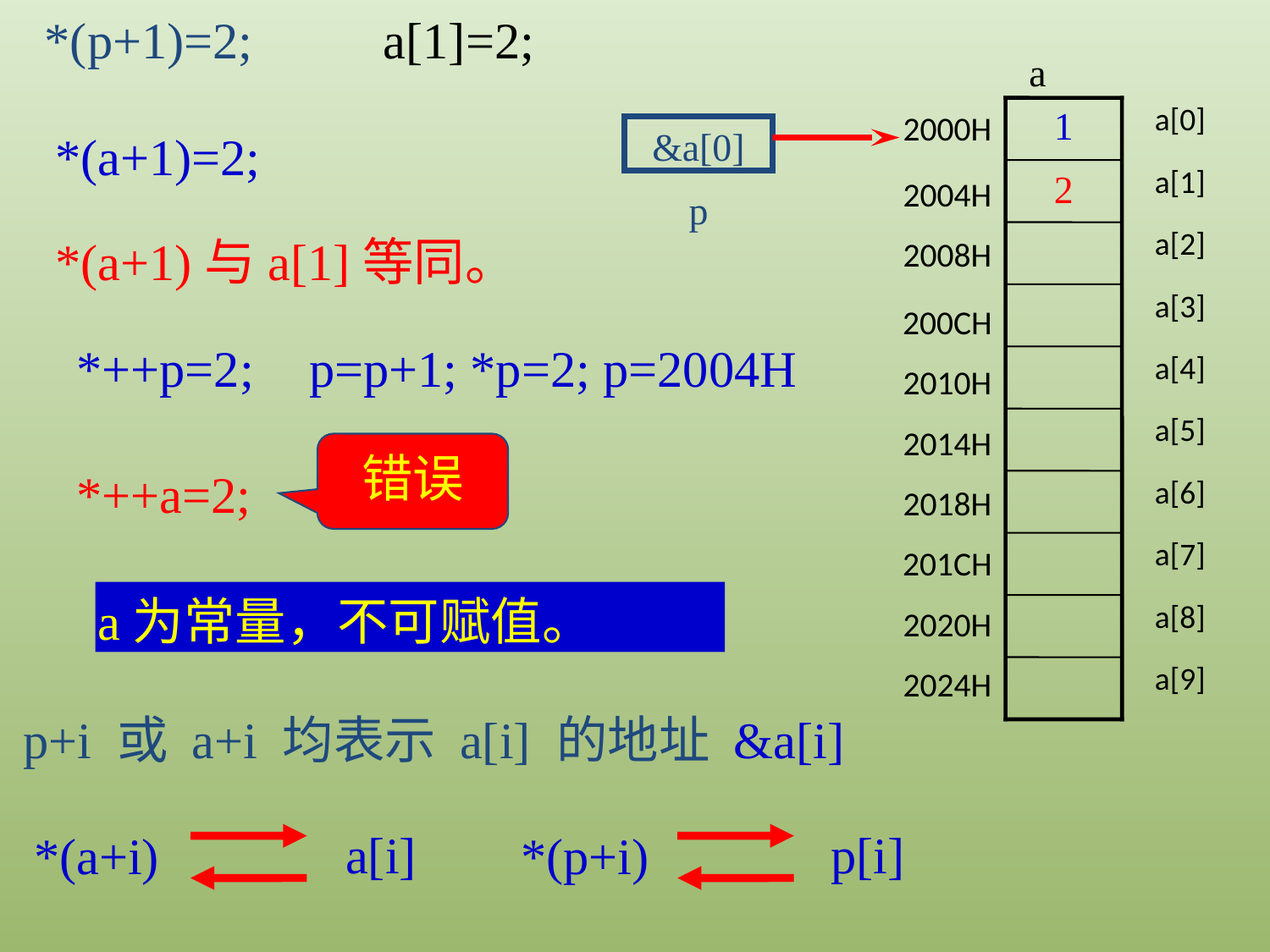

*(p+1)=2;
a[1]=2;
a
2000H

a[0]

a[1]

2004H

a[2]

2008H

a[3]

200CH

a[4]

2010H

a[5]

2014H

a[6]

2018H

201CH

a[7]

2020H

a[8]

2024H

a[9]

&a[0]
p
1
*(a+1)=2;

2
*(a+1)与a[1]等同。
*++p=2;
p=p+1; *p=2; p=2004H
错误
*++a=2;
a为常量，不可赋值。
p+i 或 a+i 均表示 a[i] 的地址 &a[i]
*(a+i)
a[i]

*(p+i)
p[i]

439